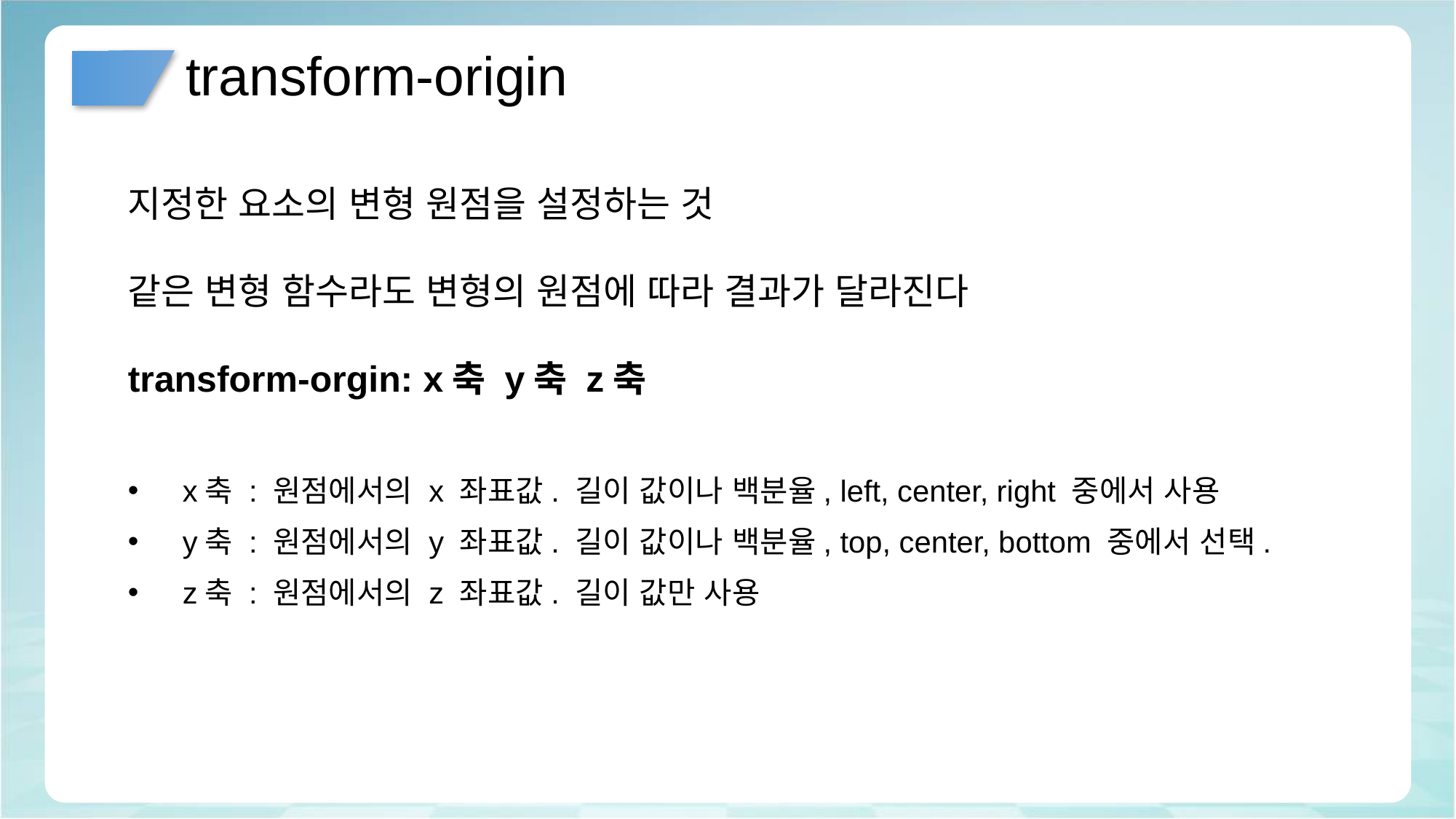

# transform-origin
지정한 요소의 변형 원점을 설정하는 것

같은 변형 함수라도 변형의 원점에 따라 결과가 달라진다

transform-orgin: x축 y축 z축

x축 : 원점에서의 x 좌표값. 길이 값이나 백분율, left, center, right 중에서 사용
y축 : 원점에서의 y 좌표값. 길이 값이나 백분율, top, center, bottom 중에서 선택.
z축 : 원점에서의 z 좌표값. 길이 값만 사용